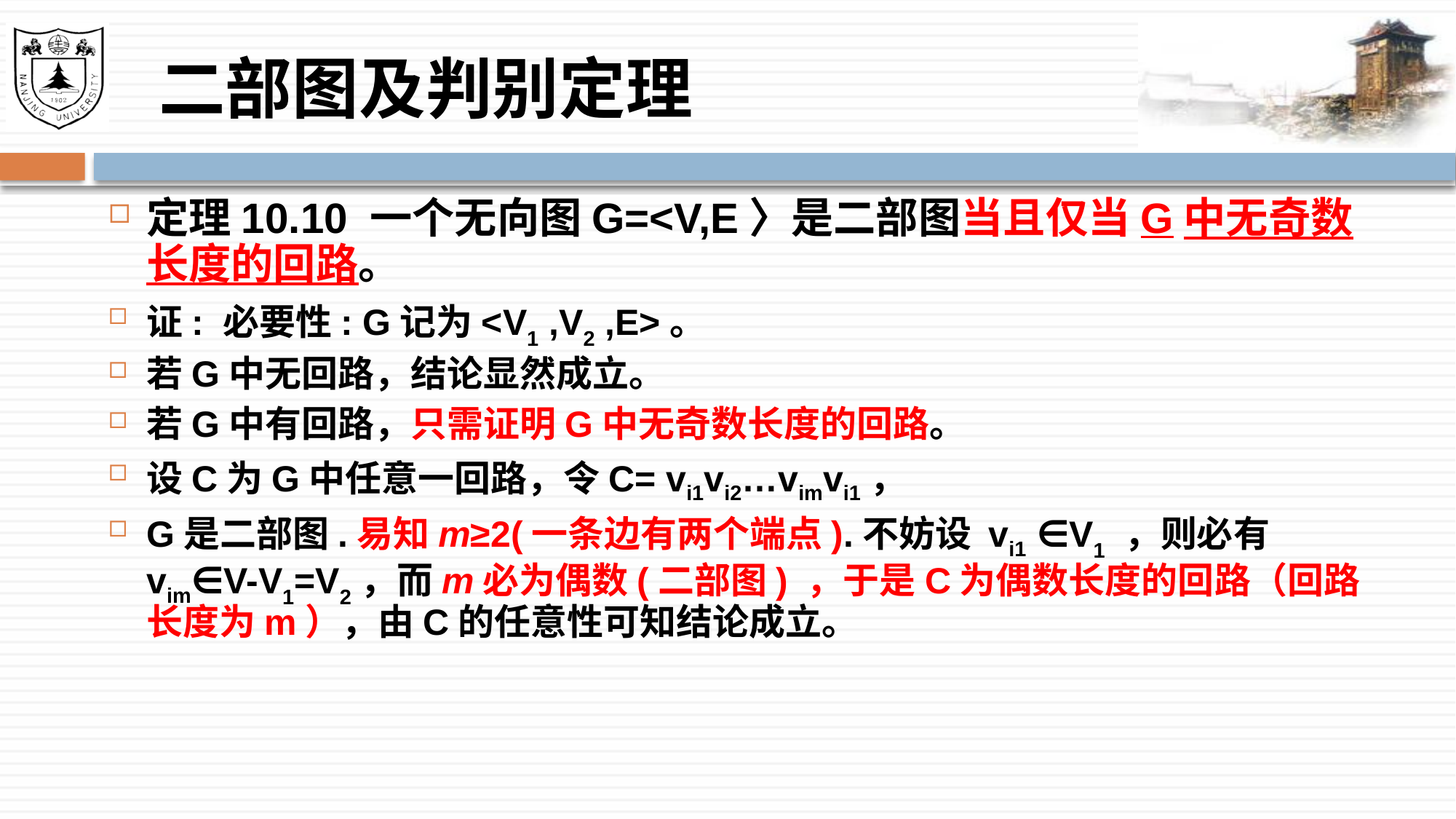

# 二部图及判别定理
定理10.10 一个无向图G=<V,E〉是二部图当且仅当G中无奇数长度的回路。
证: 必要性: G记为<V1 ,V2 ,E>。
若G中无回路，结论显然成立。
若G中有回路，只需证明G中无奇数长度的回路。
设C为G中任意一回路，令C= vi1vi2…vimvi1，
G是二部图.易知m≥2(一条边有两个端点).不妨设 vi1 ∈V1 ，则必有 vim∈V-V1=V2，而m必为偶数(二部图) ，于是C为偶数长度的回路（回路长度为m），由C的任意性可知结论成立。